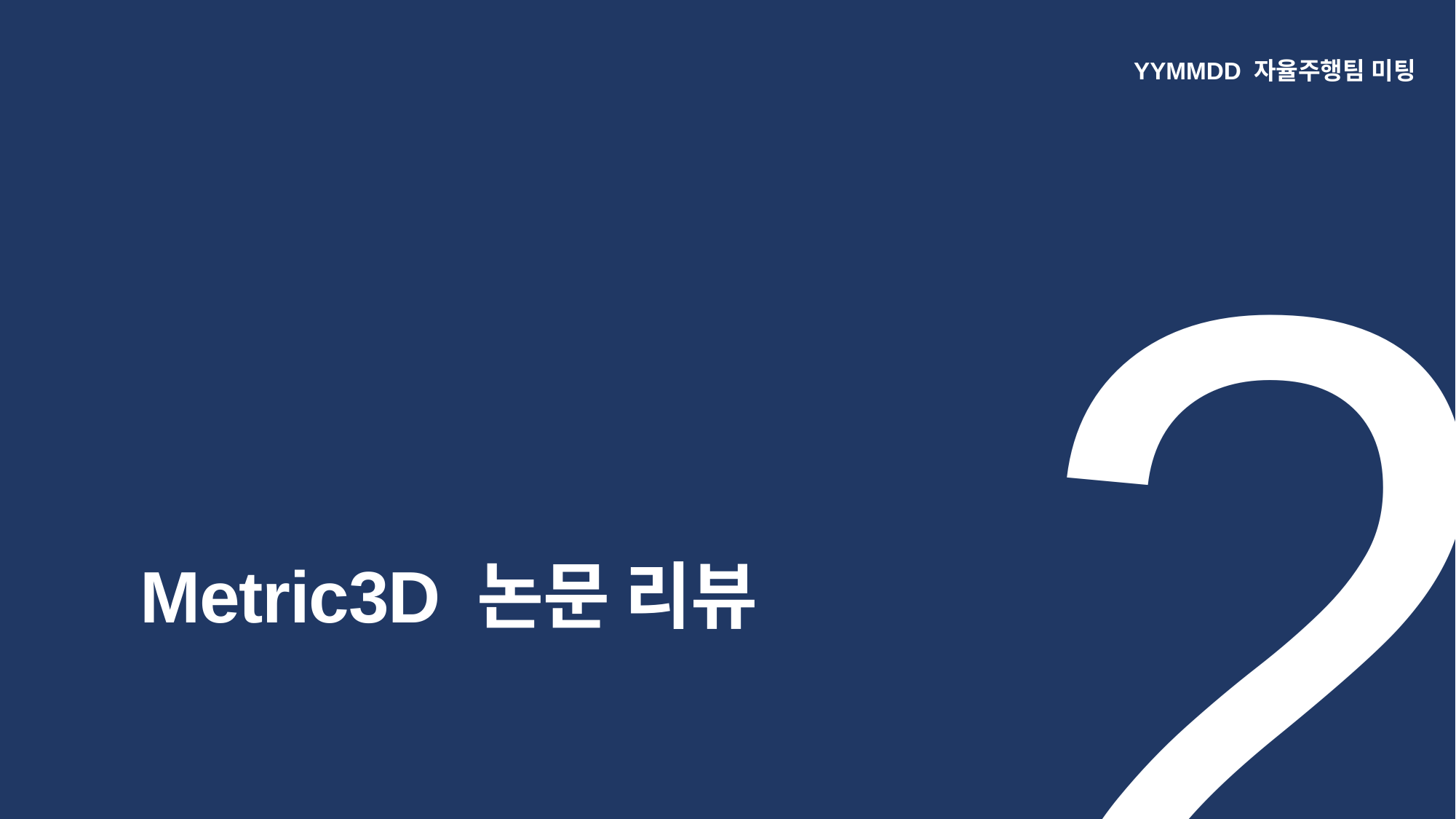

2
YYMMDD 자율주행팀 미팅
Metric3D 논문 리뷰